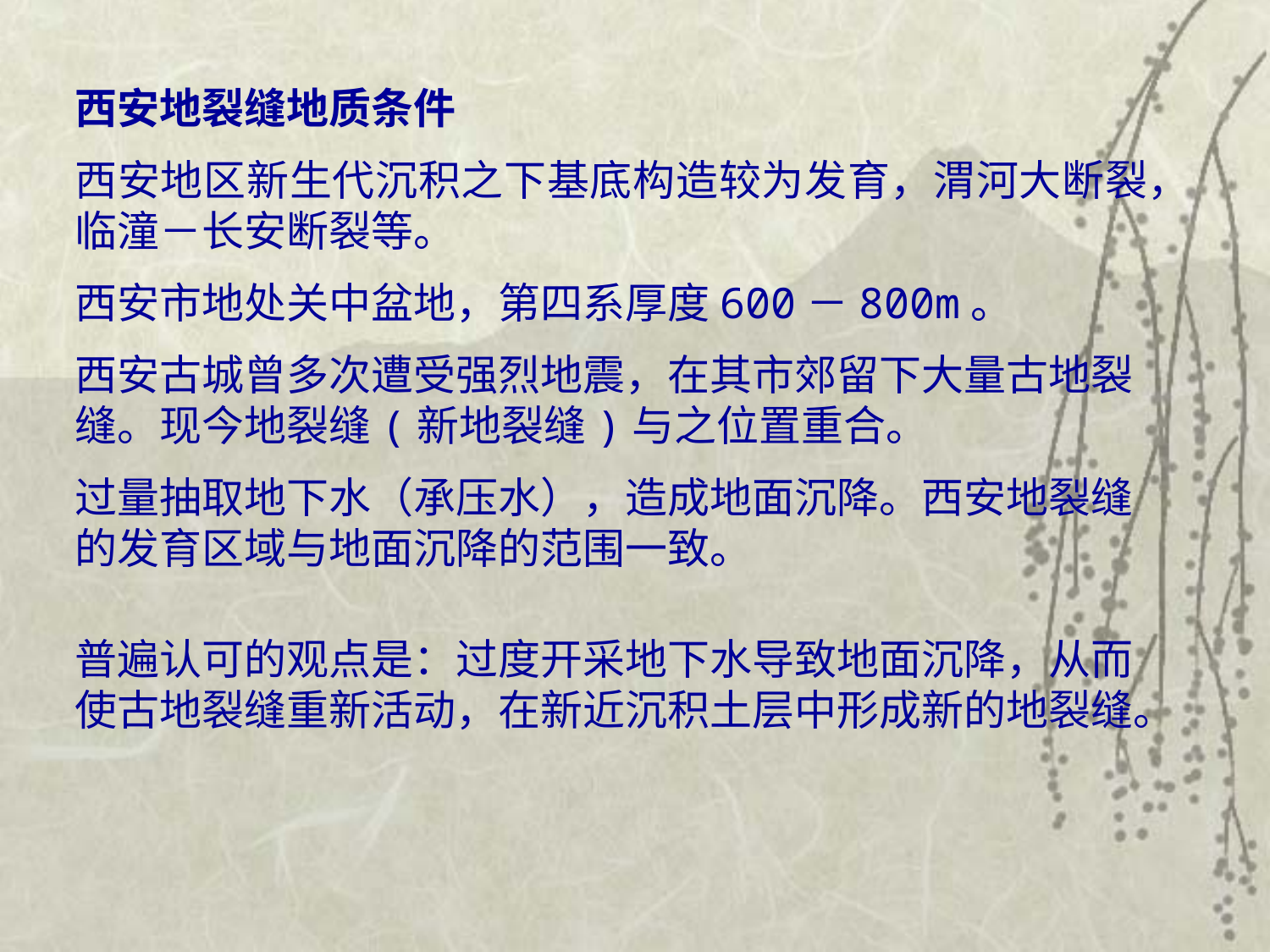

西安地裂缝地质条件
西安地区新生代沉积之下基底构造较为发育，渭河大断裂，临潼－长安断裂等。
西安市地处关中盆地，第四系厚度600－800m。
西安古城曾多次遭受强烈地震，在其市郊留下大量古地裂缝。现今地裂缝(新地裂缝)与之位置重合。
过量抽取地下水（承压水），造成地面沉降。西安地裂缝的发育区域与地面沉降的范围一致。
普遍认可的观点是：过度开采地下水导致地面沉降，从而使古地裂缝重新活动，在新近沉积土层中形成新的地裂缝。